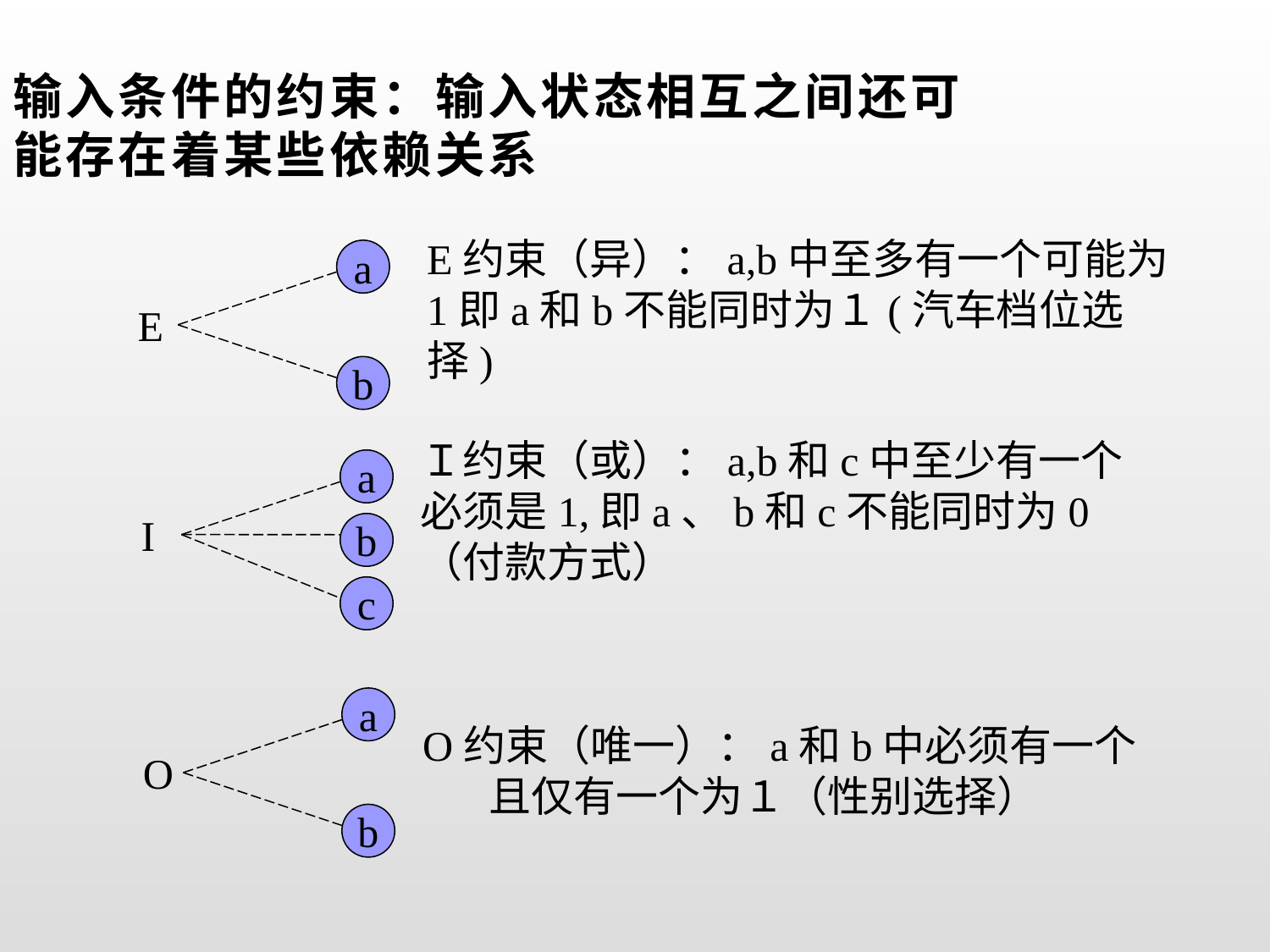

输入条件的约束：输入状态相互之间还可能存在着某些依赖关系
E约束（异）：a,b中至多有一个可能为1即a和b不能同时为１(汽车档位选择)
a

E

b
Ｉ约束（或）：a,b和c中至少有一个
必须是1,即a、b和c不能同时为0
（付款方式）
a

I
b

c
a
O约束（唯一）：a和b中必须有一个
       且仅有一个为１（性别选择）

O

b